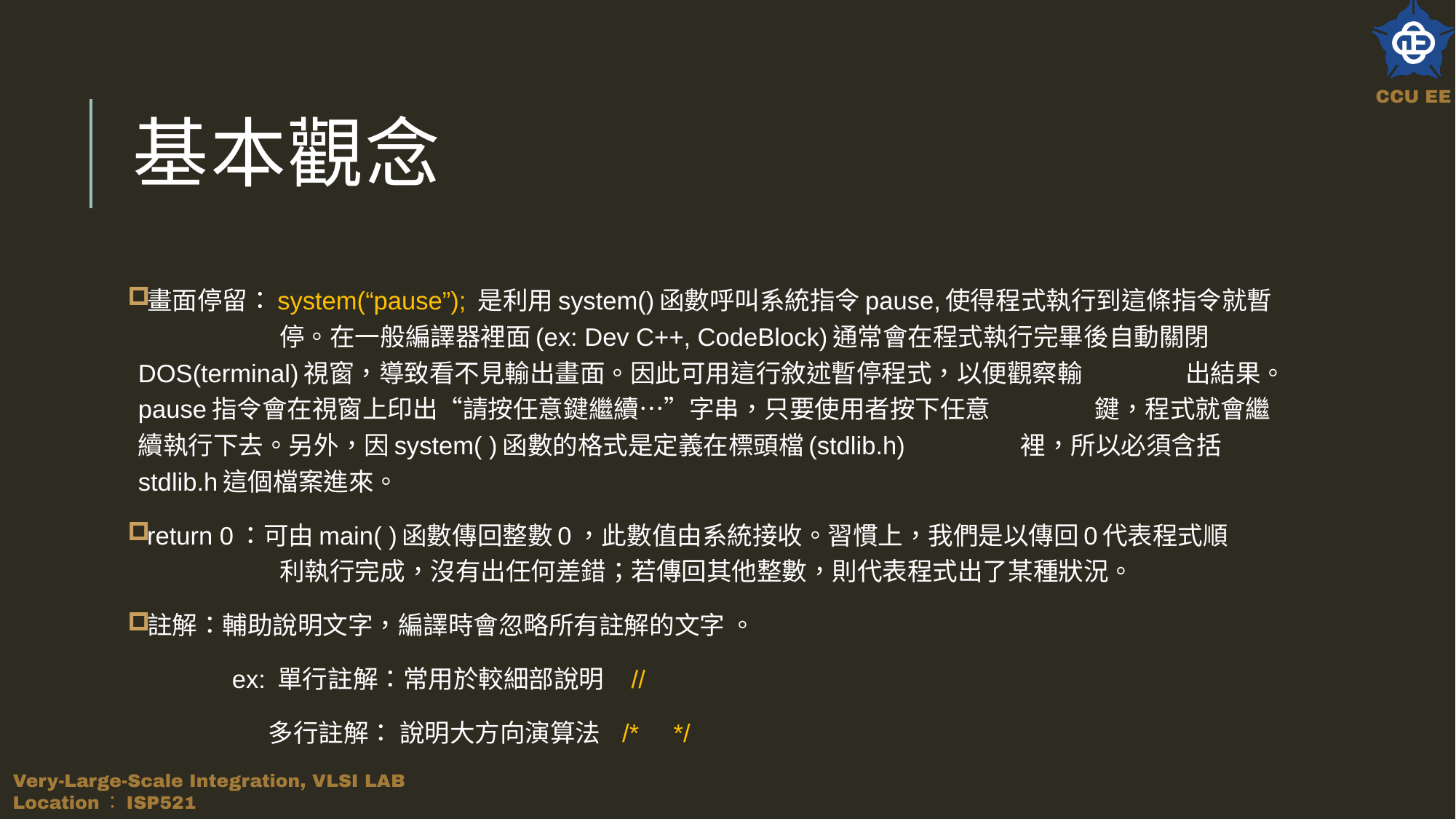

# 基本觀念
畫面停留：system(“pause”); 是利用system()函數呼叫系統指令pause,使得程式執行到這條指令就暫	         停。在一般編譯器裡面(ex: Dev C++, CodeBlock)通常會在程式執行完畢後自動關閉	         DOS(terminal)視窗，導致看不見輸出畫面。因此可用這行敘述暫停程式，以便觀察輸	         出結果。pause指令會在視窗上印出“請按任意鍵繼續…”字串，只要使用者按下任意	         鍵，程式就會繼續執行下去。另外，因system( )函數的格式是定義在標頭檔(stdlib.h)	         裡，所以必須含括stdlib.h這個檔案進來。
return 0：可由main( )函數傳回整數0，此數值由系統接收。習慣上，我們是以傳回0代表程式順	         利執行完成，沒有出任何差錯；若傳回其他整數，則代表程式出了某種狀況。
註解：輔助說明文字，編譯時會忽略所有註解的文字 。
	  ex: 單行註解：常用於較細部說明    //
	        多行註解： 說明大方向演算法   /*     */